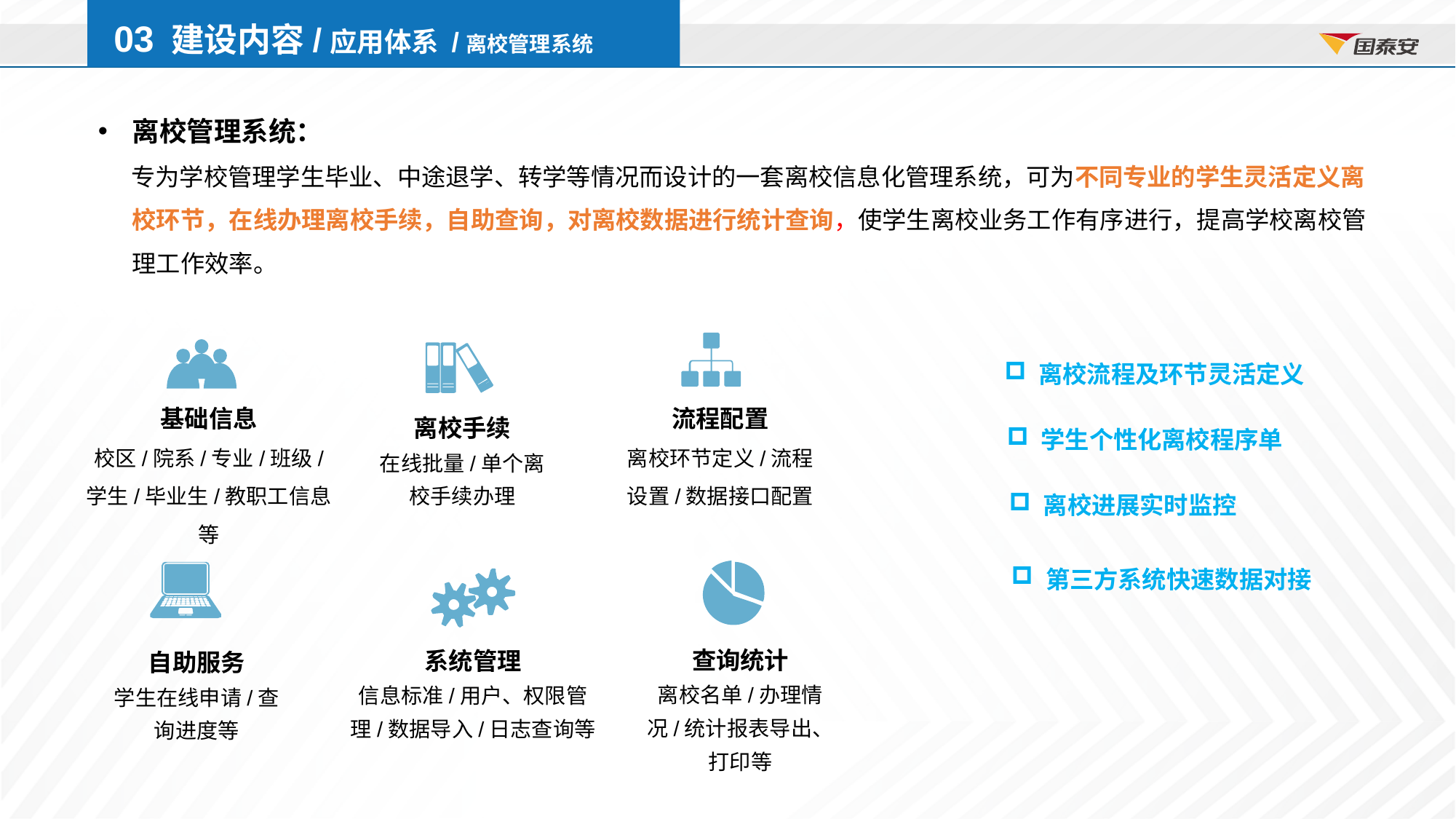

03 建设内容/应用体系 /离校管理系统
离校管理系统：
     专为学校管理学生毕业、中途退学、转学等情况而设计的一套离校信息化管理系统，可为不同专业的学生灵活定义离校环节，在线办理离校手续，自助查询，对离校数据进行统计查询，使学生离校业务工作有序进行，提高学校离校管理工作效率。

离校流程及环节灵活定义

基础信息
校区/院系/专业/班级/
学生/毕业生/教职工信息等
流程配置
离校环节定义/流程设置/数据接口配置
离校手续
在线批量/单个离校手续办理
学生个性化离校程序单
离校进展实时监控
第三方系统快速数据对接

查询统计
离校名单/办理情况/统计报表导出、打印等
系统管理
信息标准/用户、权限管理/数据导入/日志查询等

自助服务
学生在线申请/查询进度等